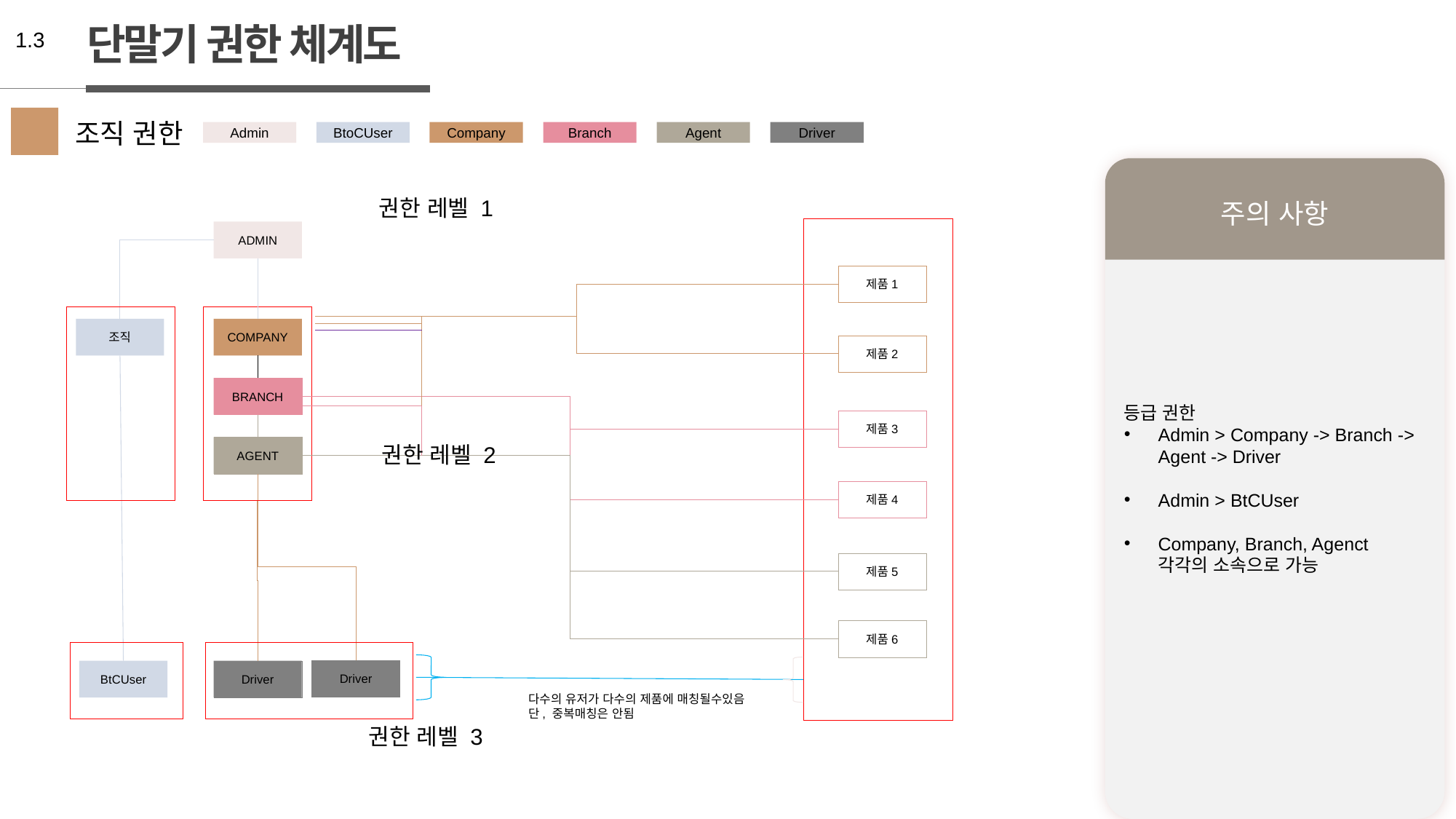

단말기 권한 체계도
1.3

조직 권한
Admin
BtoCUser
Company
Branch
Agent
Driver
주의 사항
등급 권한
Admin > Company -> Branch -> Agent -> Driver

Admin > BtCUser

Company, Branch, Agenct 각각의 소속으로 가능
권한 레벨 1

ADMIN
제품1

조직
COMPANY
제품2
BRANCH
제품3
권한 레벨 2
AGENT
제품4
제품5
제품6

Driver
BtCUser
Driver
다수의 유저가 다수의 제품에 매칭될수있음
단, 중복매칭은 안됨
권한 레벨 3